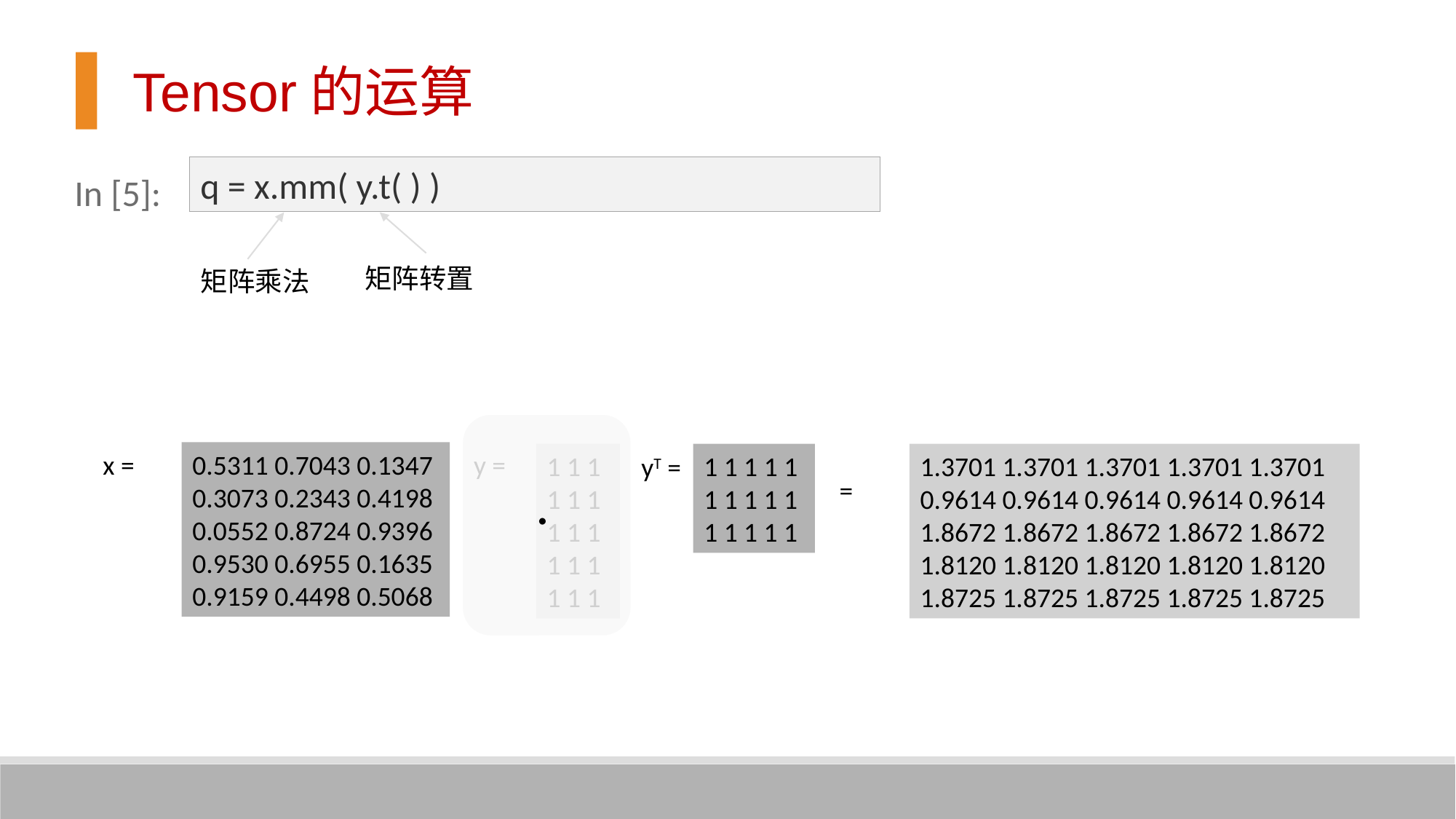

Tensor的运算
q = x.mm( y.t( ) )
In [5]:
矩阵转置
矩阵乘法

x =
0.5311 0.7043 0.1347
0.3073 0.2343 0.4198
0.0552 0.8724 0.9396
0.9530 0.6955 0.1635
0.9159 0.4498 0.5068
y =
1 1 1
1 1 1
1 1 1
1 1 1
1 1 1
1 1 1 1 1
1 1 1 1 1
1 1 1 1 1
1.3701 1.3701 1.3701 1.3701 1.3701 0.9614 0.9614 0.9614 0.9614 0.9614 1.8672 1.8672 1.8672 1.8672 1.8672 1.8120 1.8120 1.8120 1.8120 1.8120 1.8725 1.8725 1.8725 1.8725 1.8725
yT =
.
=